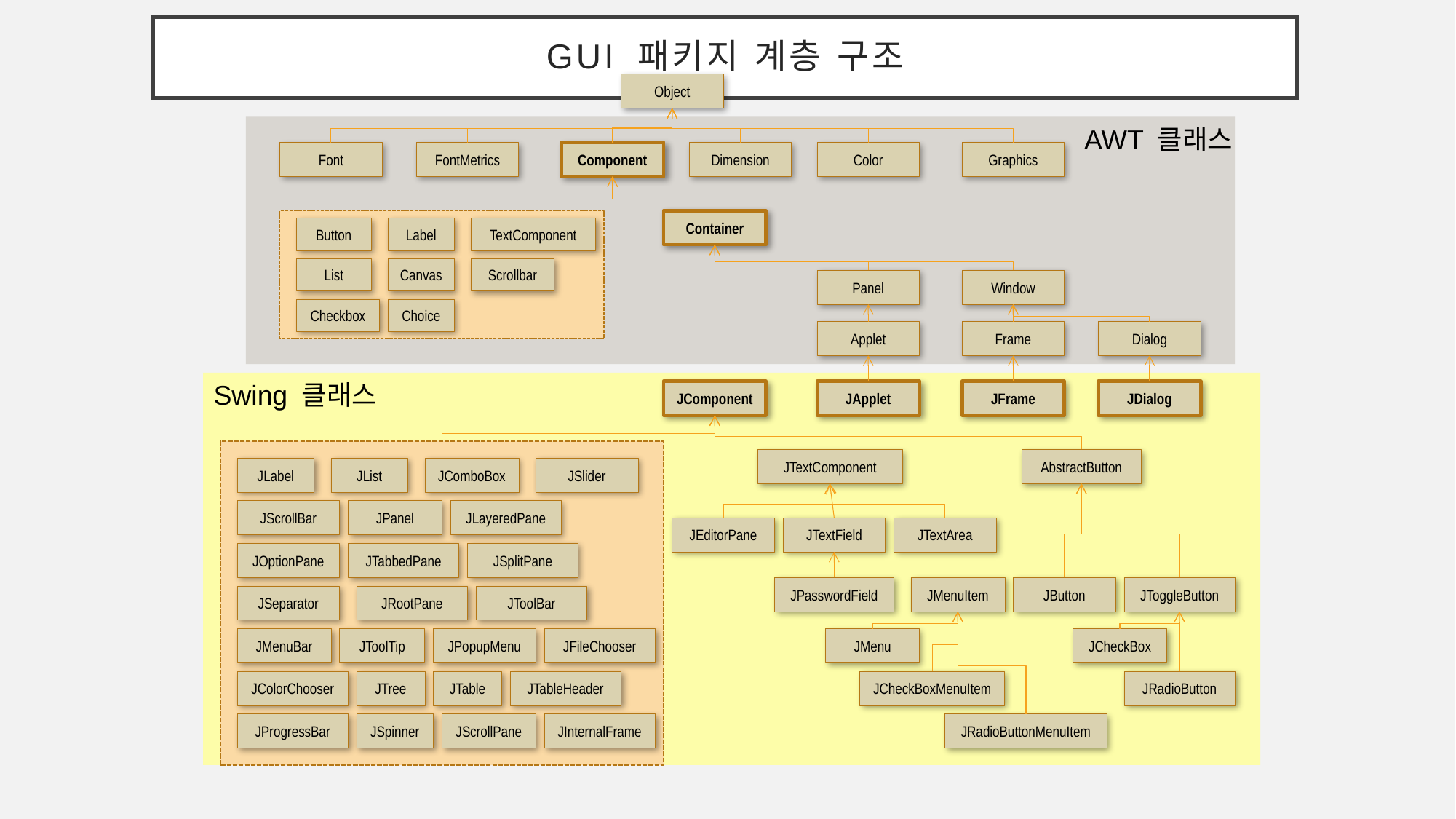

GUI 패키지 계층 구조
Object

AWT 클래스
Font
FontMetrics
Component
Dimension
Color
Graphics

Button
Label
TextComponent
List
Canvas
Scrollbar
Checkbox
Choice
Container
Panel
Window
Applet
Frame
Dialog

Swing 클래스
JComponent
JApplet
JFrame
JDialog

JLabel
JList
JComboBox
JSlider
JScrollBar
JPanel
JLayeredPane
JOptionPane
JTabbedPane
JSplitPane
JSeparator
JRootPane
JToolBar
JMenuBar
JToolTip
JPopupMenu
JFileChooser
JColorChooser
JTree
JTable
JTableHeader
JProgressBar
JSpinner
JScrollPane
JInternalFrame
JTextComponent
AbstractButton
JEditorPane
JTextField
JTextArea
JPasswordField
JMenuItem
JButton
JToggleButton
JMenu
JCheckBox
JCheckBoxMenuItem
JRadioButton
JRadioButtonMenuItem